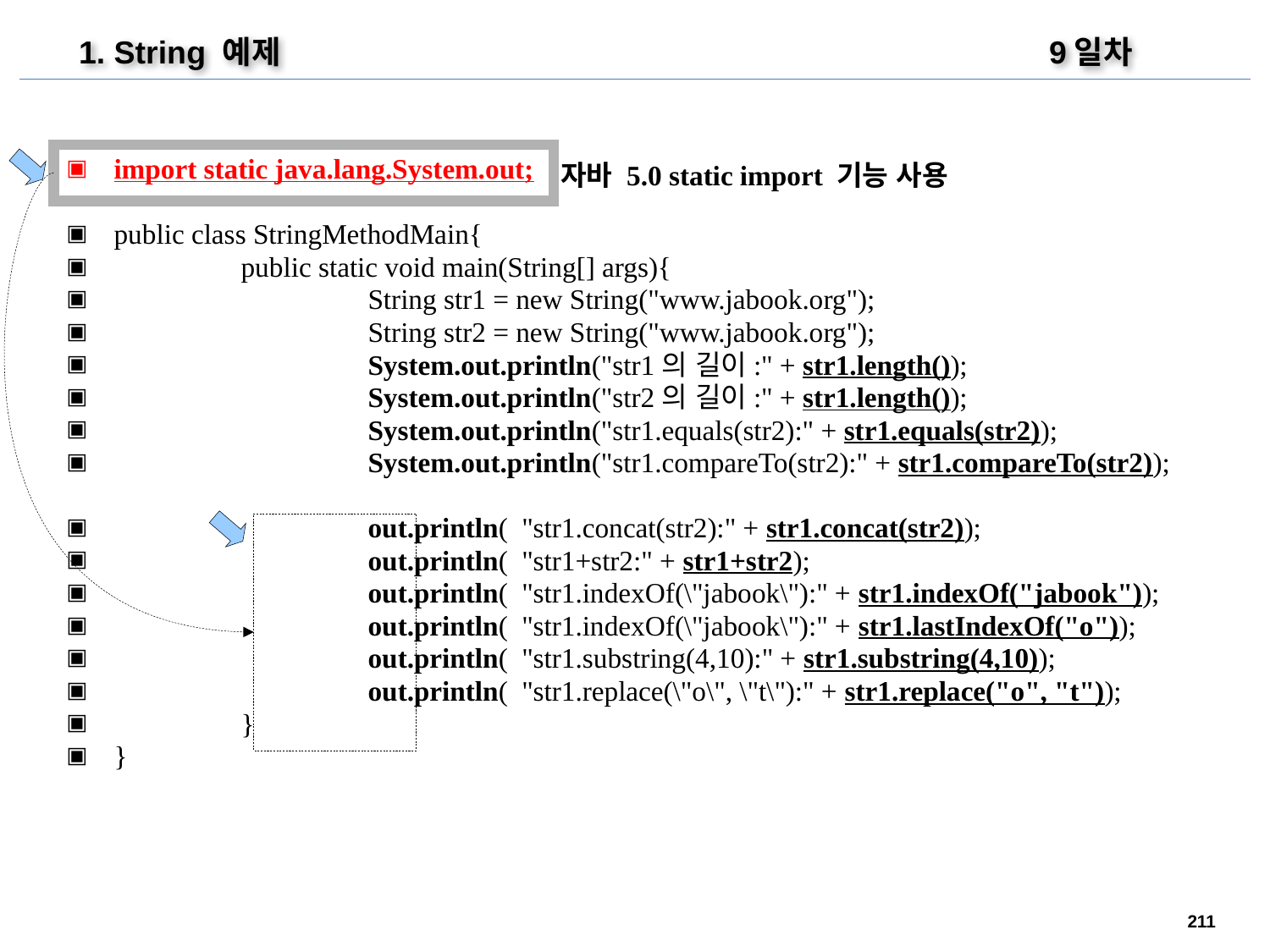

1. String 예제
9일차

import static java.lang.System.out;

public class StringMethodMain{
	public static void main(String[] args){
		String str1 = new String("www.jabook.org");
		String str2 = new String("www.jabook.org");
		System.out.println("str1의 길이:" + str1.length());
		System.out.println("str2의 길이:" + str1.length());
		System.out.println("str1.equals(str2):" + str1.equals(str2));
		System.out.println("str1.compareTo(str2):" + str1.compareTo(str2));

		out.println(  "str1.concat(str2):" + str1.concat(str2));
		out.println(  "str1+str2:" + str1+str2);
		out.println(  "str1.indexOf(\"jabook\"):" + str1.indexOf("jabook"));
		out.println(  "str1.indexOf(\"jabook\"):" + str1.lastIndexOf("o"));
		out.println(  "str1.substring(4,10):" + str1.substring(4,10));
		out.println(  "str1.replace(\"o\", \"t\"):" + str1.replace("o", "t"));
	}
}

자바 5.0 static import 기능 사용